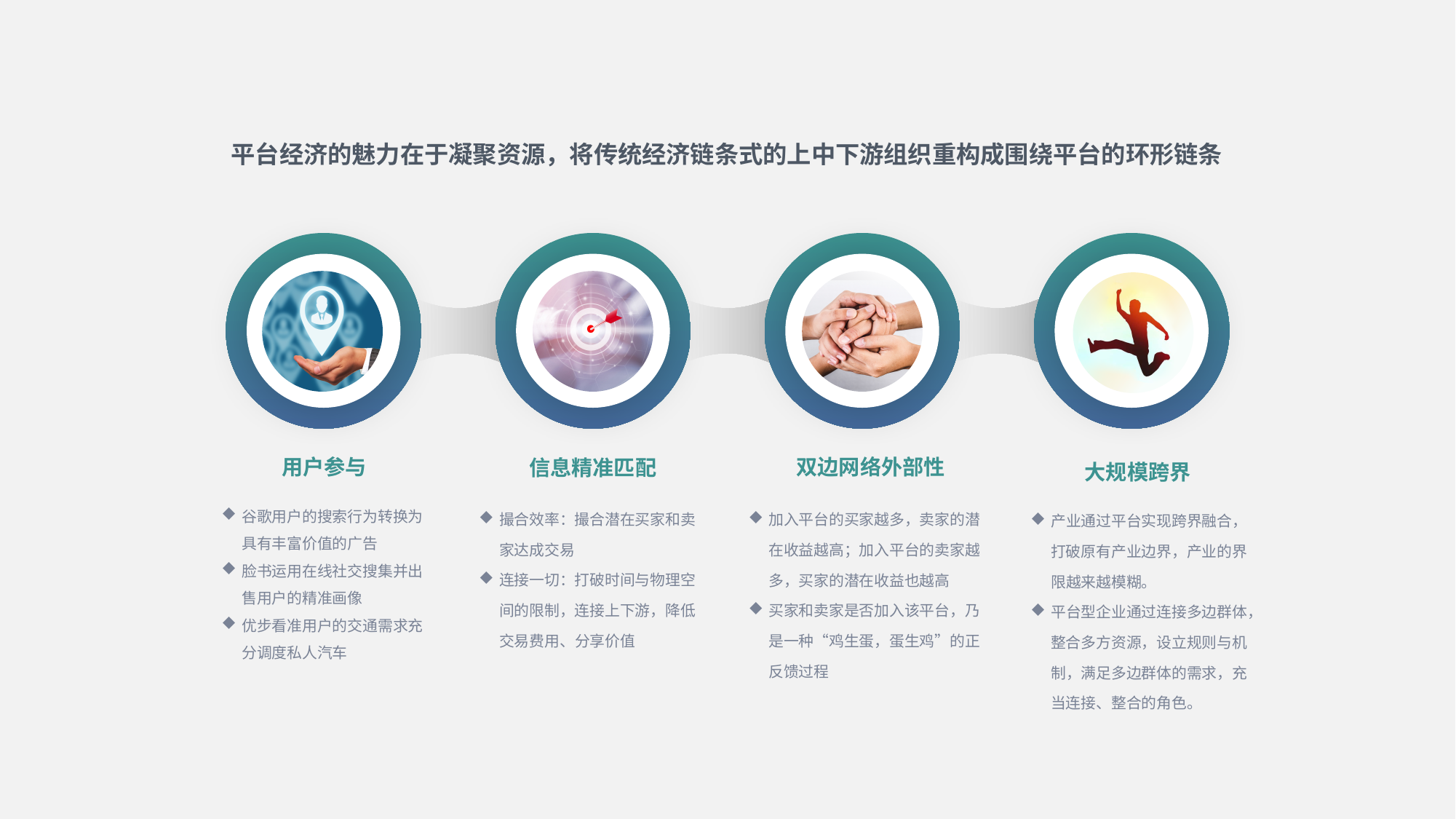

平台经济的魅力在于凝聚资源，将传统经济链条式的上中下游组织重构成围绕平台的环形链条

双边网络外部性
用户参与
信息精准匹配
大规模跨界
谷歌用户的搜索行为转换为具有丰富价值的广告
脸书运用在线社交搜集并出售用户的精准画像
优步看准用户的交通需求充分调度私人汽车
撮合效率：撮合潜在买家和卖家达成交易
连接一切：打破时间与物理空间的限制，连接上下游，降低交易费用、分享价值
加入平台的买家越多，卖家的潜在收益越高；加入平台的卖家越多，买家的潜在收益也越高
买家和卖家是否加入该平台，乃是一种“鸡生蛋，蛋生鸡”的正反馈过程
产业通过平台实现跨界融合，打破原有产业边界，产业的界限越来越模糊。
平台型企业通过连接多边群体，整合多方资源，设立规则与机制，满足多边群体的需求，充当连接、整合的角色。